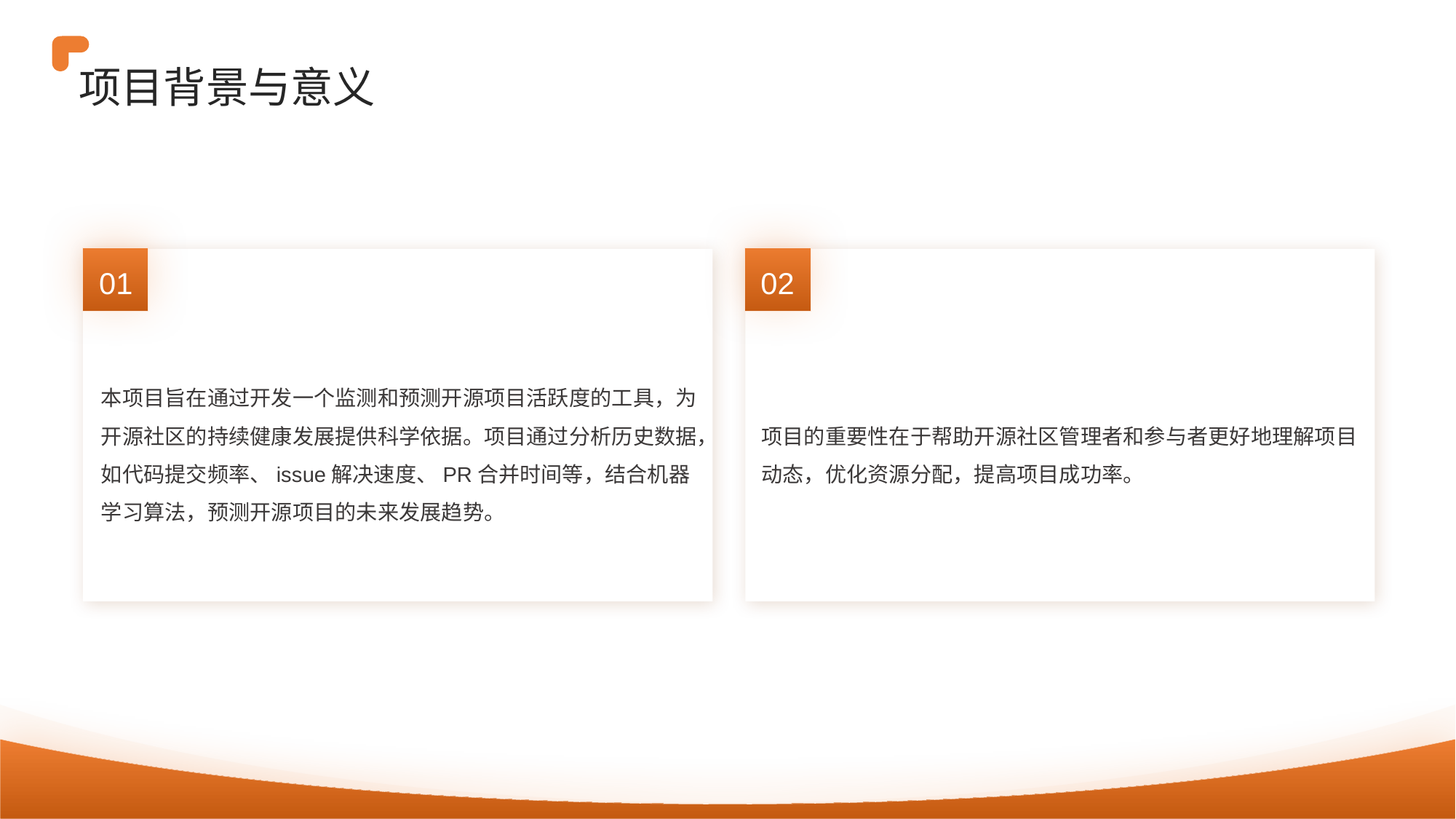

项目背景与意义

01
02
本项目旨在通过开发一个监测和预测开源项目活跃度的工具，为开源社区的持续健康发展提供科学依据。项目通过分析历史数据，如代码提交频率、issue解决速度、PR合并时间等，结合机器学习算法，预测开源项目的未来发展趋势。
项目的重要性在于帮助开源社区管理者和参与者更好地理解项目动态，优化资源分配，提高项目成功率。